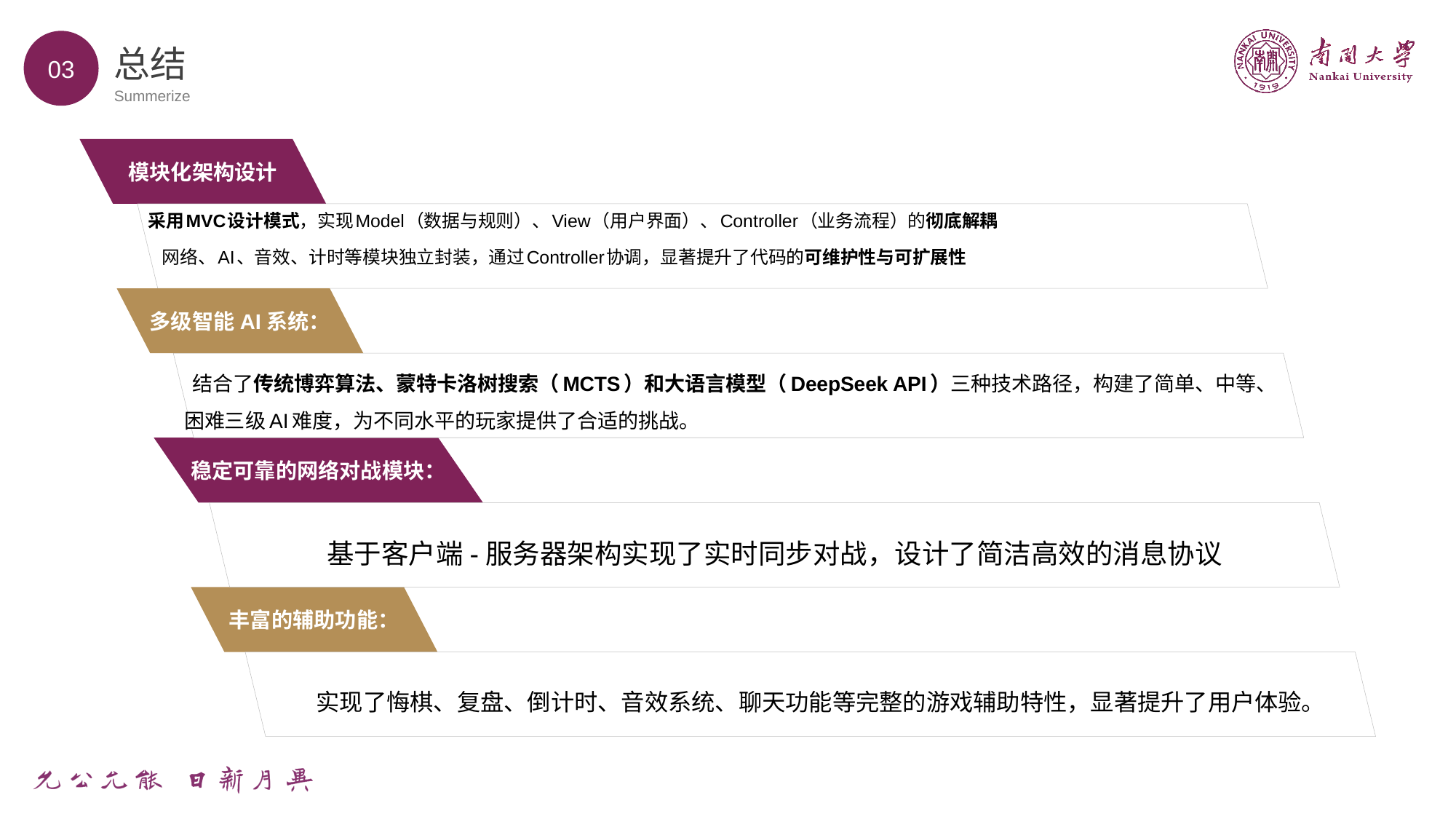

03
总结
Summerize
模块化架构设计
采用MVC设计模式，实现Model（数据与规则）、View（用户界面）、Controller（业务流程）的彻底解耦
   网络、AI、音效、计时等模块独立封装，通过Controller协调，显著提升了代码的可维护性与可扩展性

多级智能AI系统：
 结合了传统博弈算法、蒙特卡洛树搜索（MCTS）和大语言模型（DeepSeek API）三种技术路径，构建了简单、中等、困难三级AI难度，为不同水平的玩家提供了合适的挑战。
稳定可靠的网络对战模块：
基于客户端-服务器架构实现了实时同步对战，设计了简洁高效的消息协议
丰富的辅助功能：
   实现了悔棋、复盘、倒计时、音效系统、聊天功能等完整的游戏辅助特性，显著提升了用户体验。